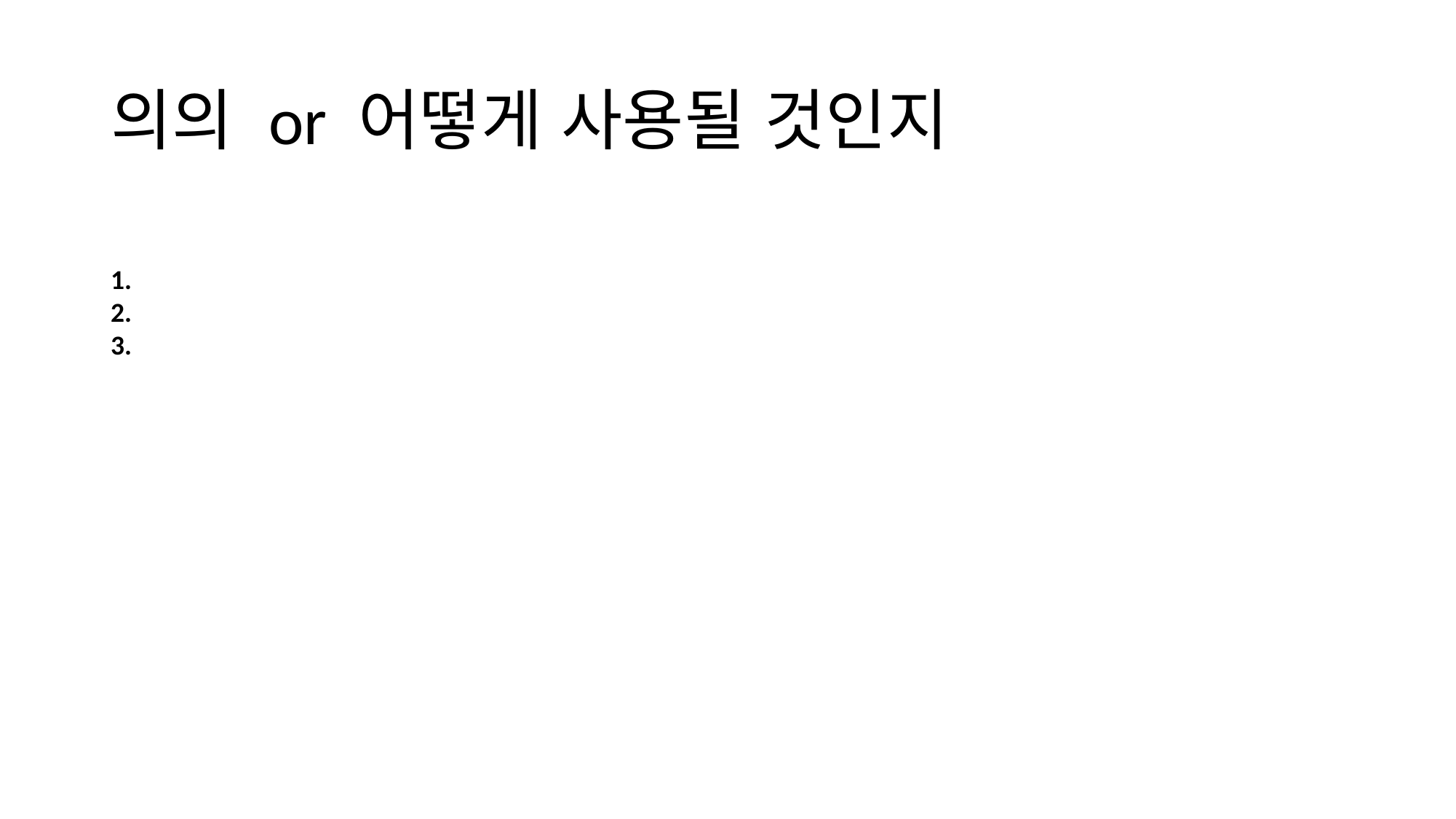

# 의의 or 어떻게 사용될 것인지
1.
2.
3.